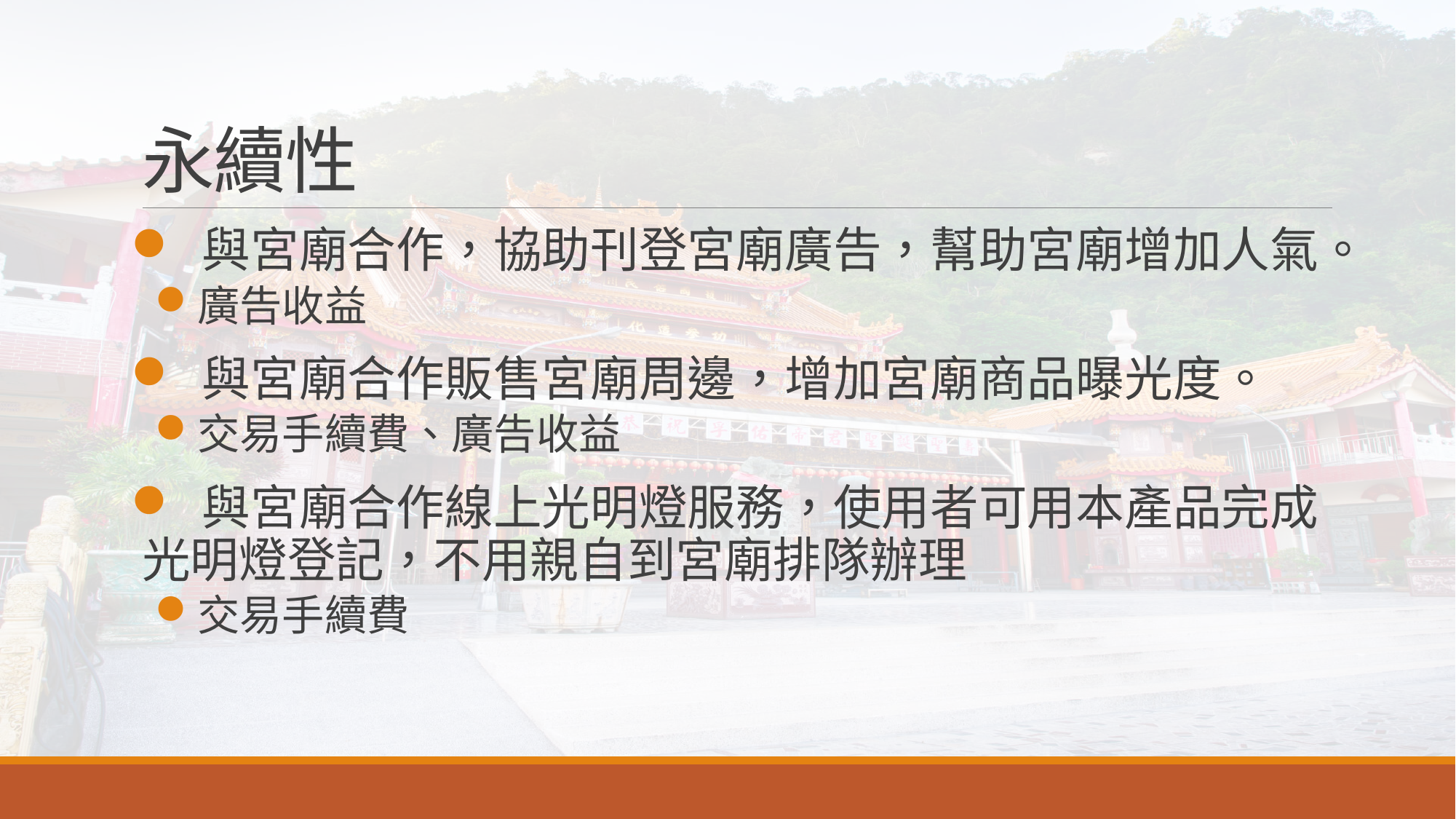

# 永續性
 與宮廟合作，協助刊登宮廟廣告，幫助宮廟增加人氣。
廣告收益
 與宮廟合作販售宮廟周邊，增加宮廟商品曝光度。
交易手續費、廣告收益
 與宮廟合作線上光明燈服務，使用者可用本產品完成光明燈登記，不用親自到宮廟排隊辦理
交易手續費